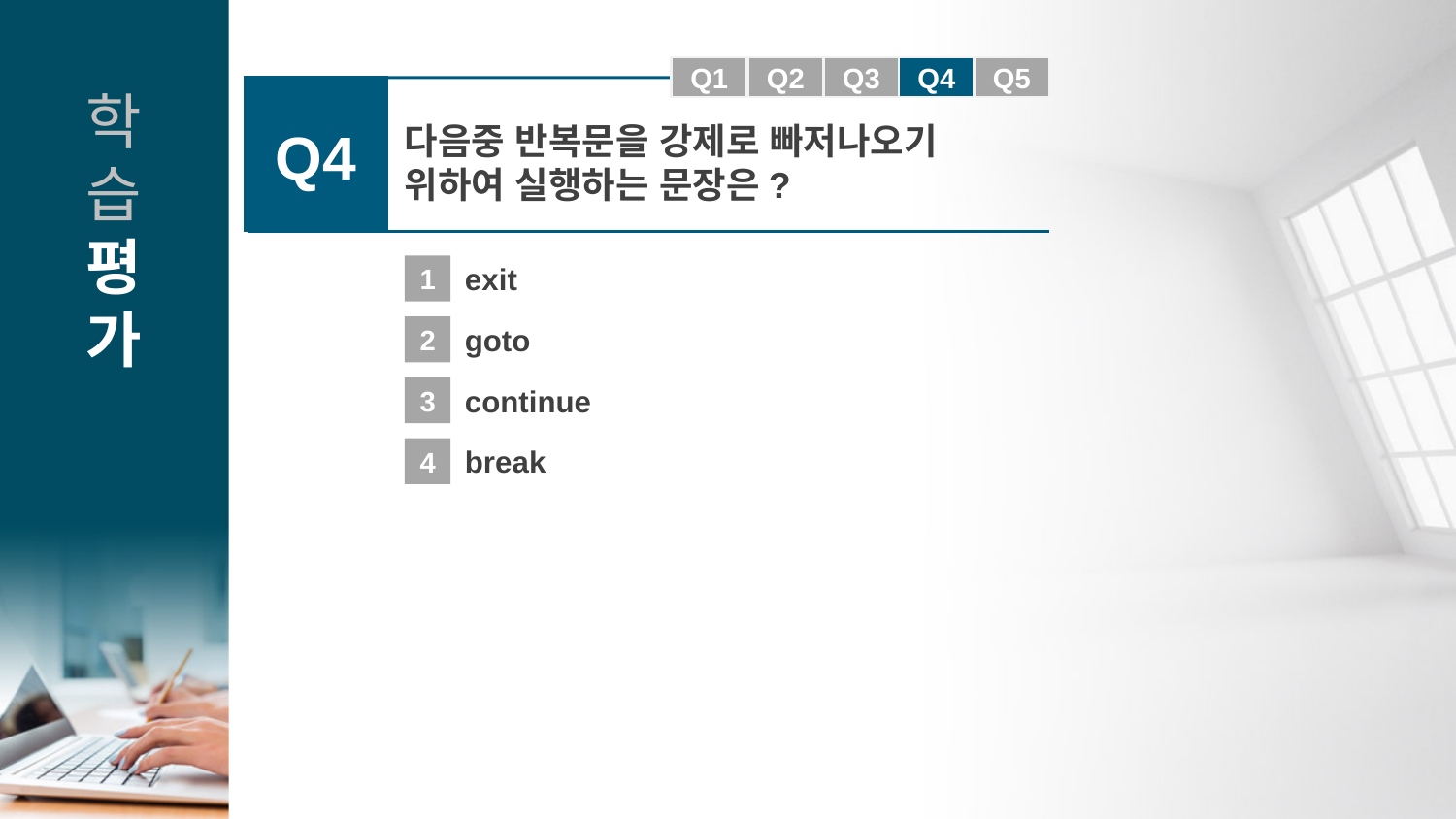

Q1
Q1
Q2
Q3
Q4
Q5
Q4
다음중 반복문을 강제로 빠저나오기 위하여 실행하는 문장은?
1
exit
2
goto
3
continue
4
break